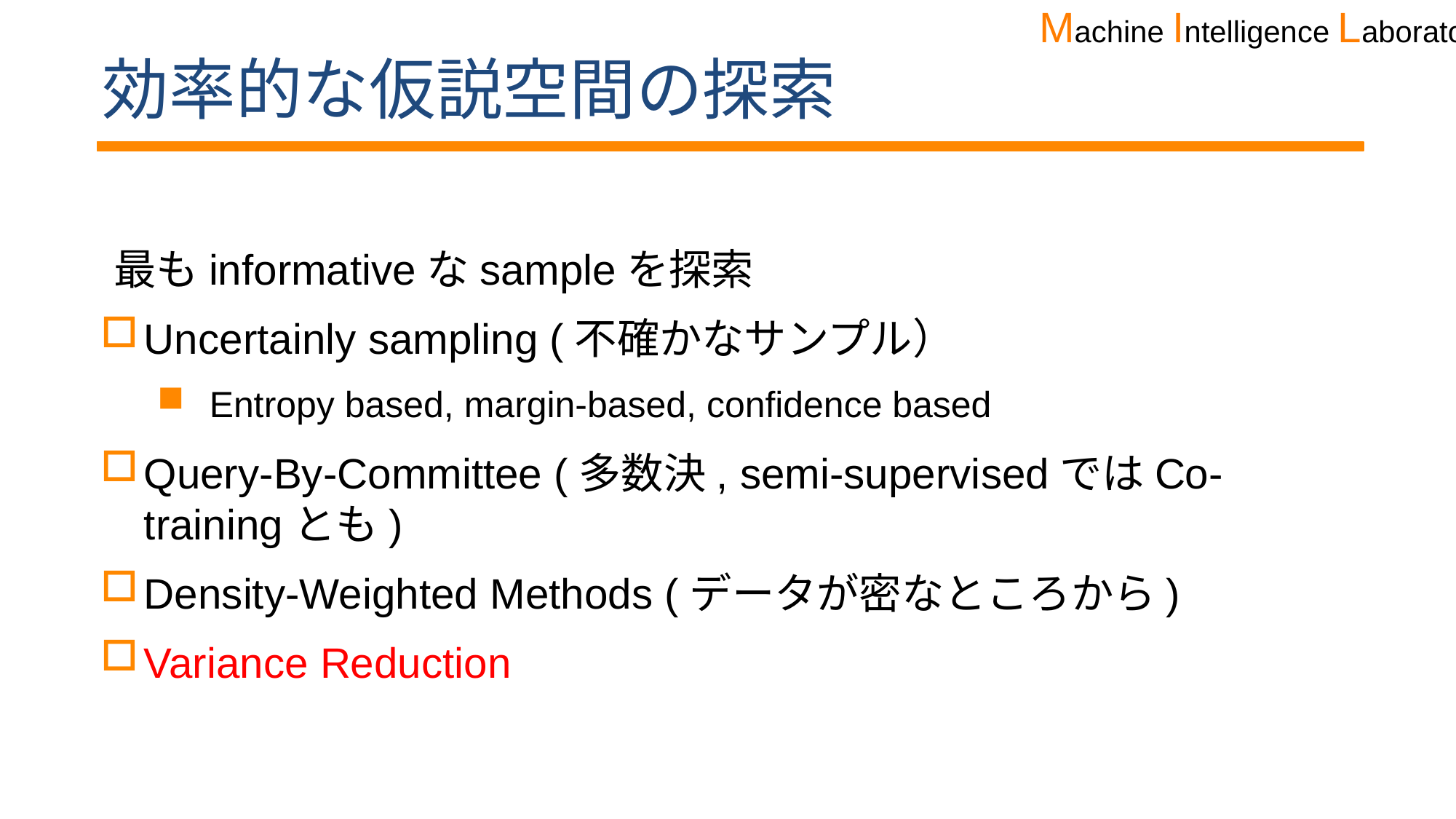

# 効率的な仮説空間の探索

最もinformativeなsampleを探索
Uncertainly sampling (不確かなサンプル）
Entropy based, margin-based, confidence based
Query-By-Committee (多数決, semi-supervisedではCo-trainingとも)
Density-Weighted Methods (データが密なところから)
Variance Reduction